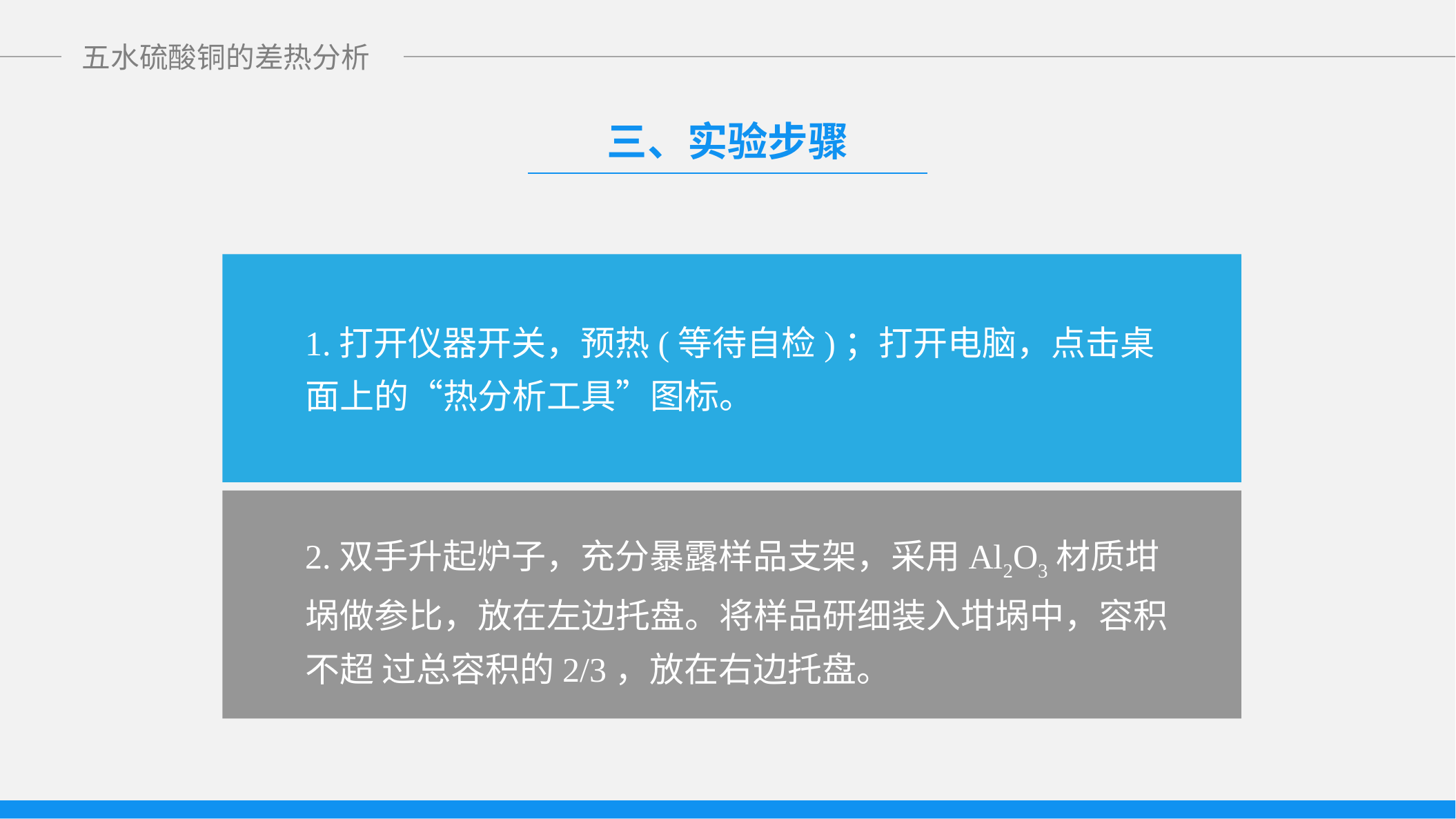

三、实验步骤

1.打开仪器开关，预热(等待自检)；打开电脑，点击桌面上的“热分析工具”图标。

2.双手升起炉子，充分暴露样品支架，采用Al2O3材质坩埚做参比，放在左边托盘。将样品研细装入坩埚中，容积不超 过总容积的2/3，放在右边托盘。